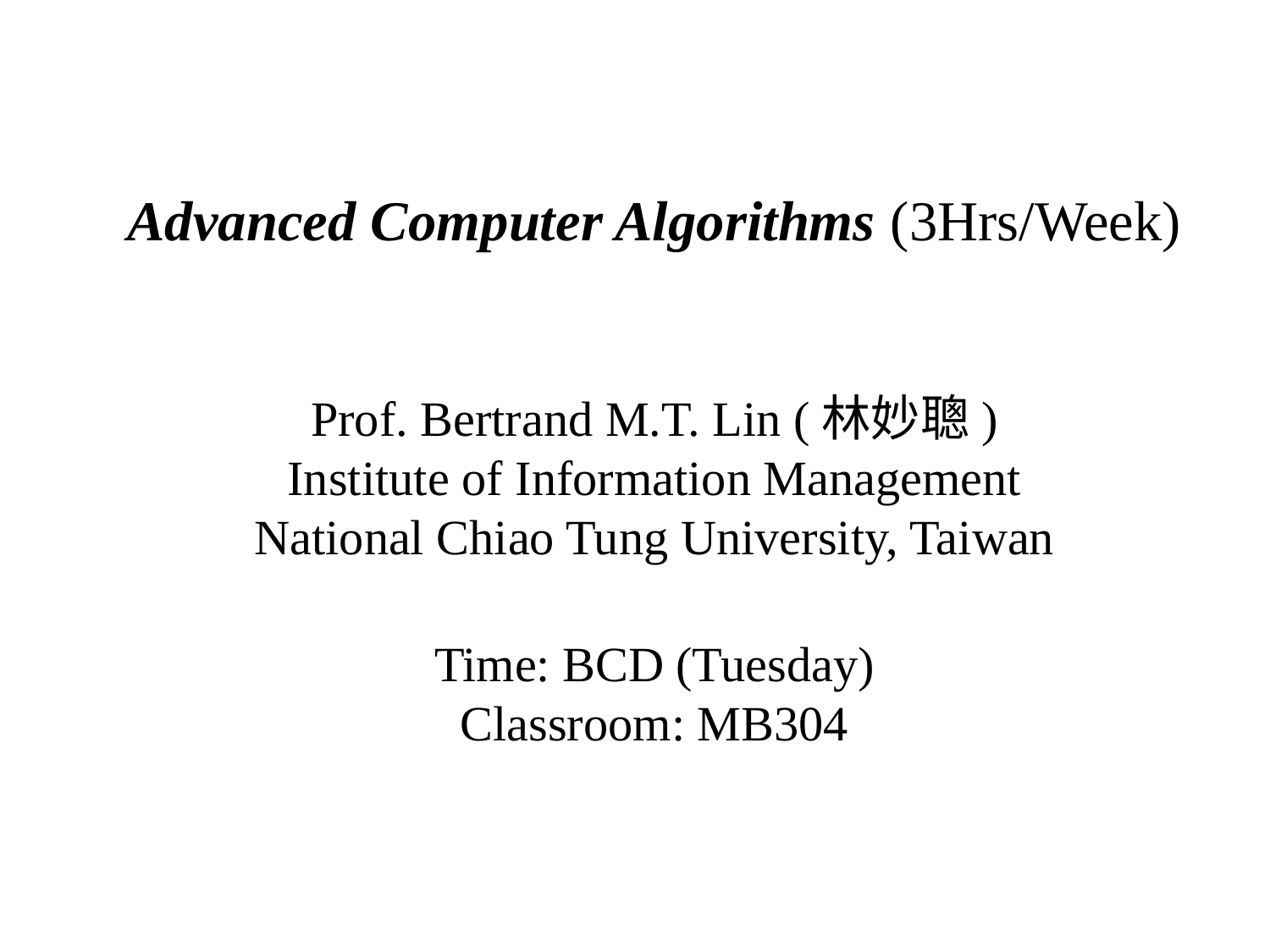

# Advanced Computer Algorithms (3Hrs/Week) Prof. Bertrand M.T. Lin (林妙聰) Institute of Information Management National Chiao Tung University, Taiwan Time: BCD (Tuesday) Classroom: MB304